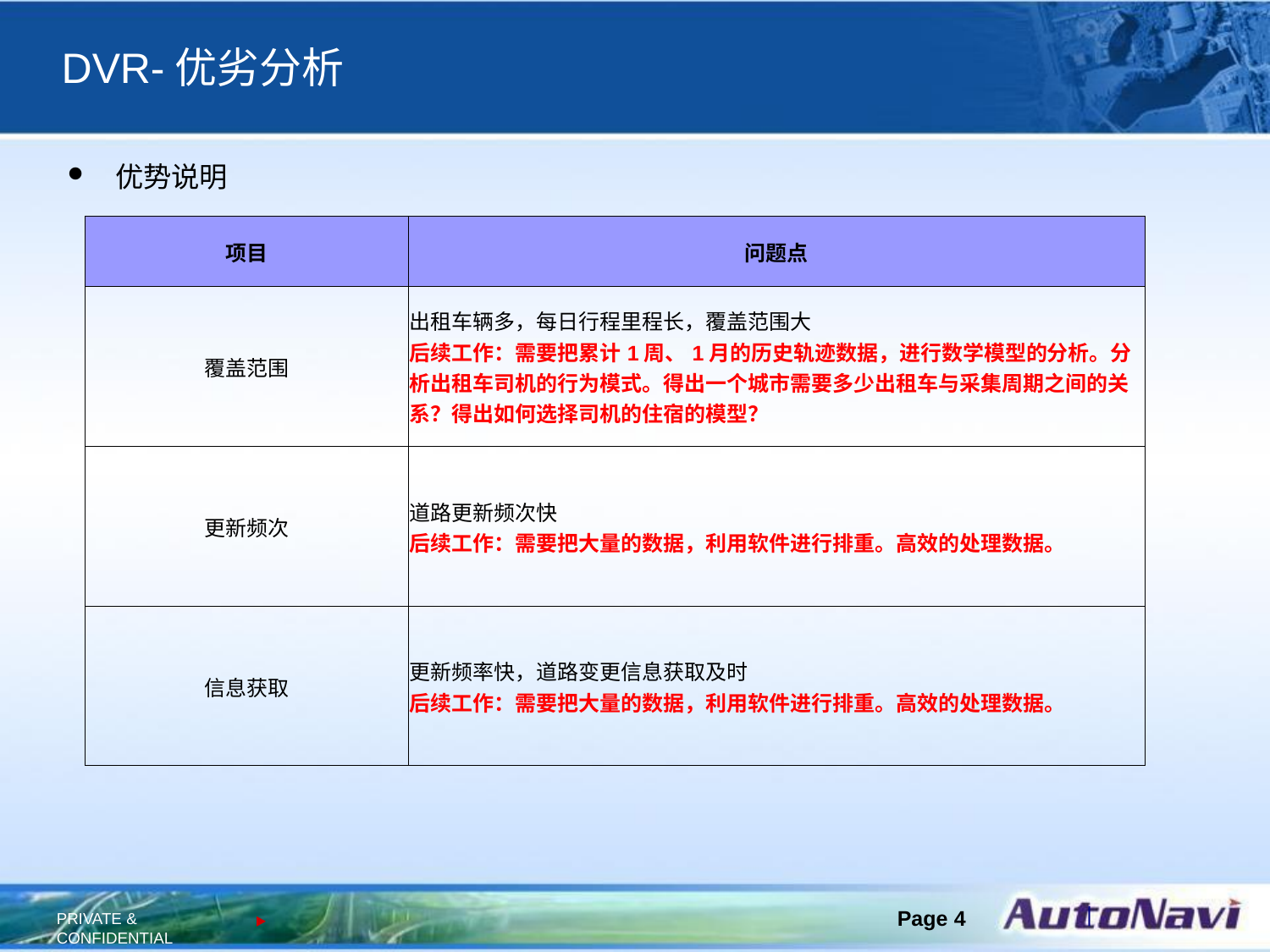

# DVR-优劣分析
优势说明
| 项目 | 问题点 |
| --- | --- |
| 覆盖范围 | 出租车辆多，每日行程里程长，覆盖范围大 后续工作：需要把累计1周、1月的历史轨迹数据，进行数学模型的分析。分析出租车司机的行为模式。得出一个城市需要多少出租车与采集周期之间的关系？得出如何选择司机的住宿的模型？ |
| 更新频次 | 道路更新频次快 后续工作：需要把大量的数据，利用软件进行排重。高效的处理数据。 |
| 信息获取 | 更新频率快，道路变更信息获取及时 后续工作：需要把大量的数据，利用软件进行排重。高效的处理数据。 |